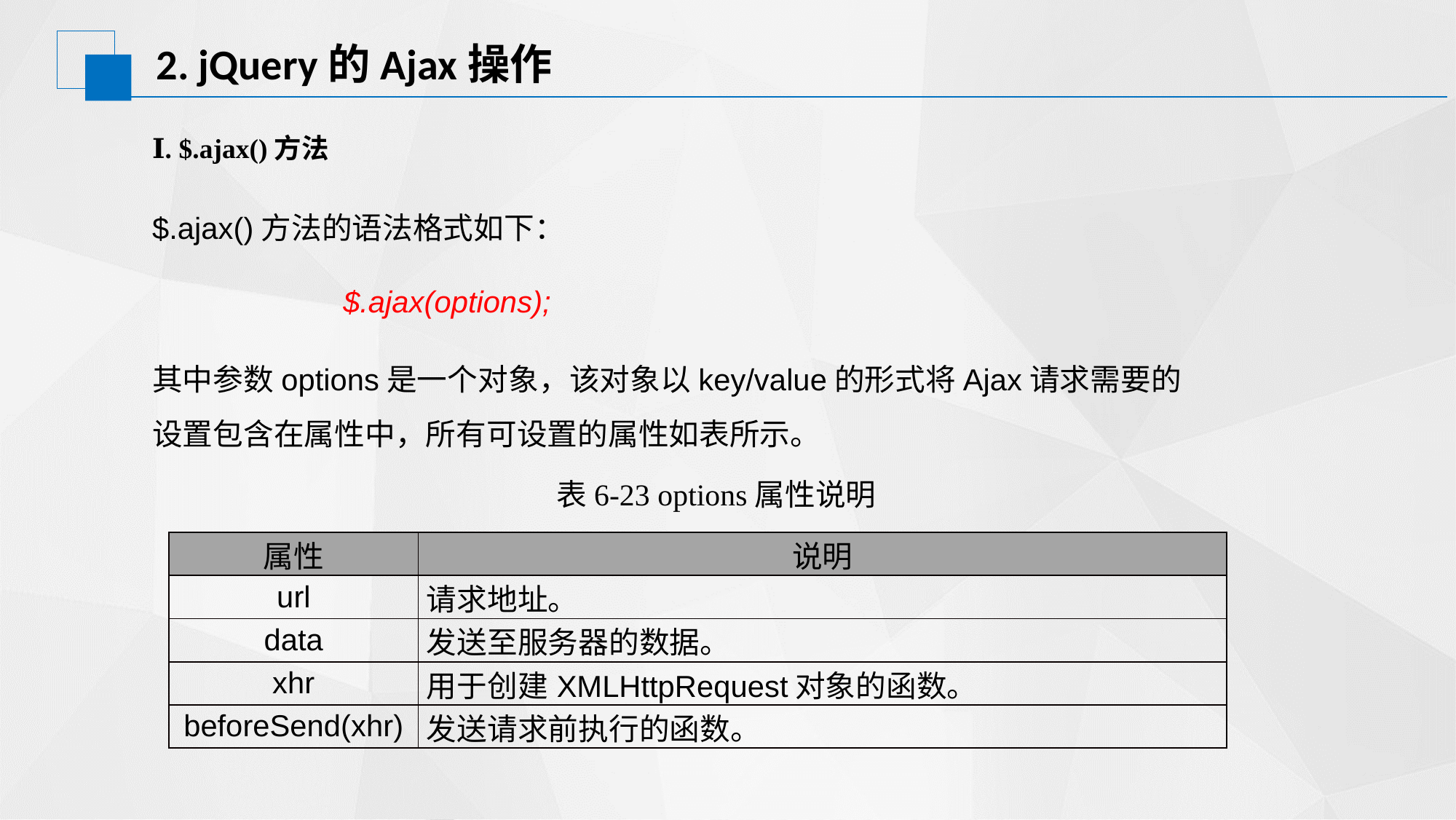

# 2. jQuery的Ajax操作
Ⅰ. $.ajax()方法
$.ajax()方法的语法格式如下：
$.ajax(options);
其中参数options是一个对象，该对象以key/value的形式将Ajax请求需要的设置包含在属性中，所有可设置的属性如表所示。
表6-23 options属性说明
| 属性 | 说明 |
| --- | --- |
| url | 请求地址。 |
| data | 发送至服务器的数据。 |
| xhr | 用于创建XMLHttpRequest对象的函数。 |
| beforeSend(xhr) | 发送请求前执行的函数。 |